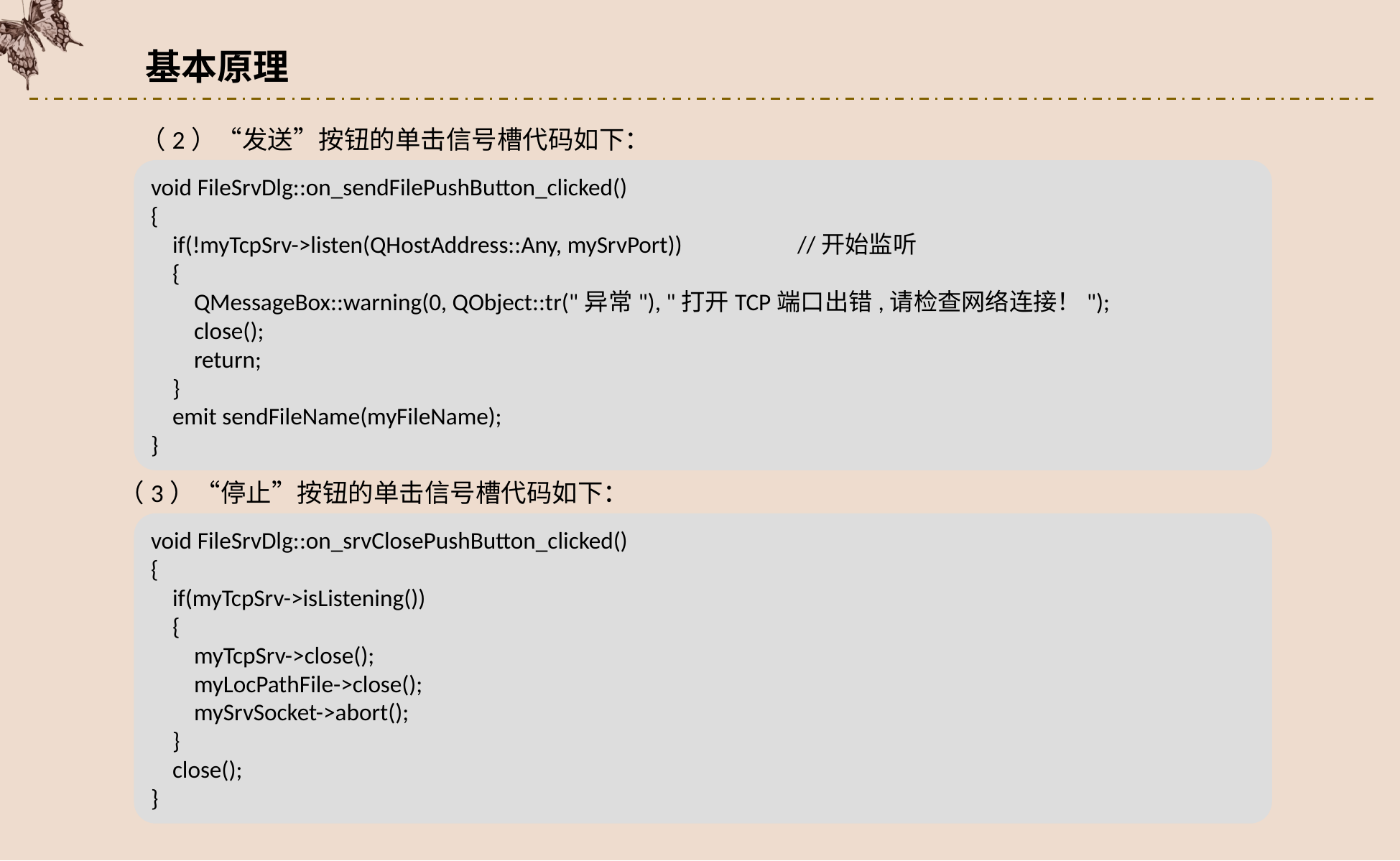

基本原理
（2）“发送”按钮的单击信号槽代码如下：
void FileSrvDlg::on_sendFilePushButton_clicked()
{
    if(!myTcpSrv->listen(QHostAddress::Any, mySrvPort))		//开始监听
    {
        QMessageBox::warning(0, QObject::tr("异常"), "打开TCP端口出错,请检查网络连接！");
        close();
        return;
    }
    emit sendFileName(myFileName);
}
（3）“停止”按钮的单击信号槽代码如下：
void FileSrvDlg::on_srvClosePushButton_clicked()
{
    if(myTcpSrv->isListening())
    {
        myTcpSrv->close();
        myLocPathFile->close();
        mySrvSocket->abort();
    }
    close();
}